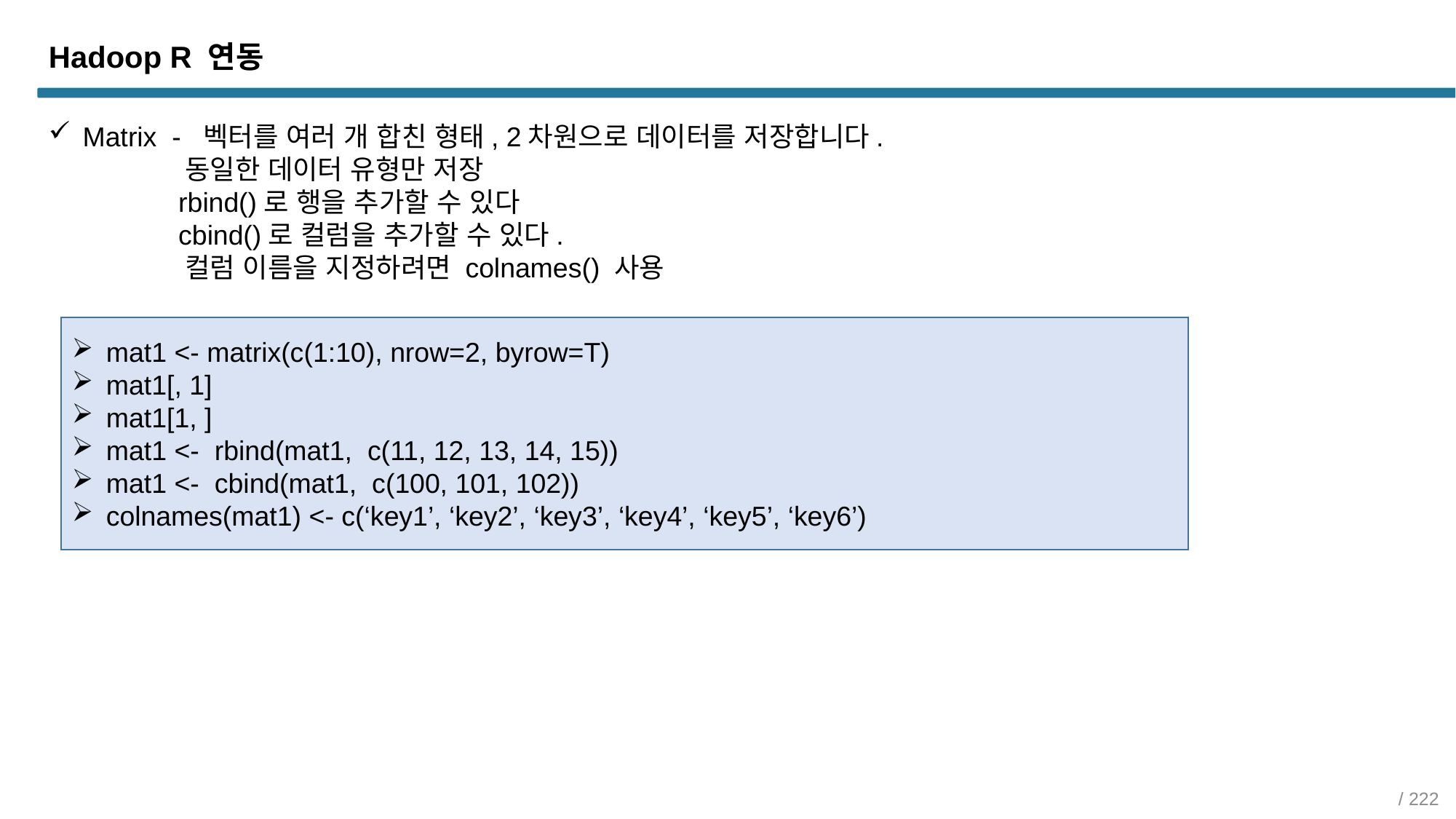

Hadoop R 연동
Matrix  -  벡터를 여러 개 합친 형태, 2차원으로 데이터를 저장합니다.
                 동일한 데이터 유형만 저장
                 rbind()로 행을 추가할 수 있다
                 cbind()로 컬럼을 추가할 수 있다.
                 컬럼 이름을 지정하려면 colnames() 사용
mat1 <- matrix(c(1:10), nrow=2, byrow=T)
mat1[, 1]
mat1[1, ]
mat1 <-  rbind(mat1,  c(11, 12, 13, 14, 15))
mat1 <-  cbind(mat1,  c(100, 101, 102))
colnames(mat1) <- c(‘key1’, ‘key2’, ‘key3’, ‘key4’, ‘key5’, ‘key6’)
/ 222